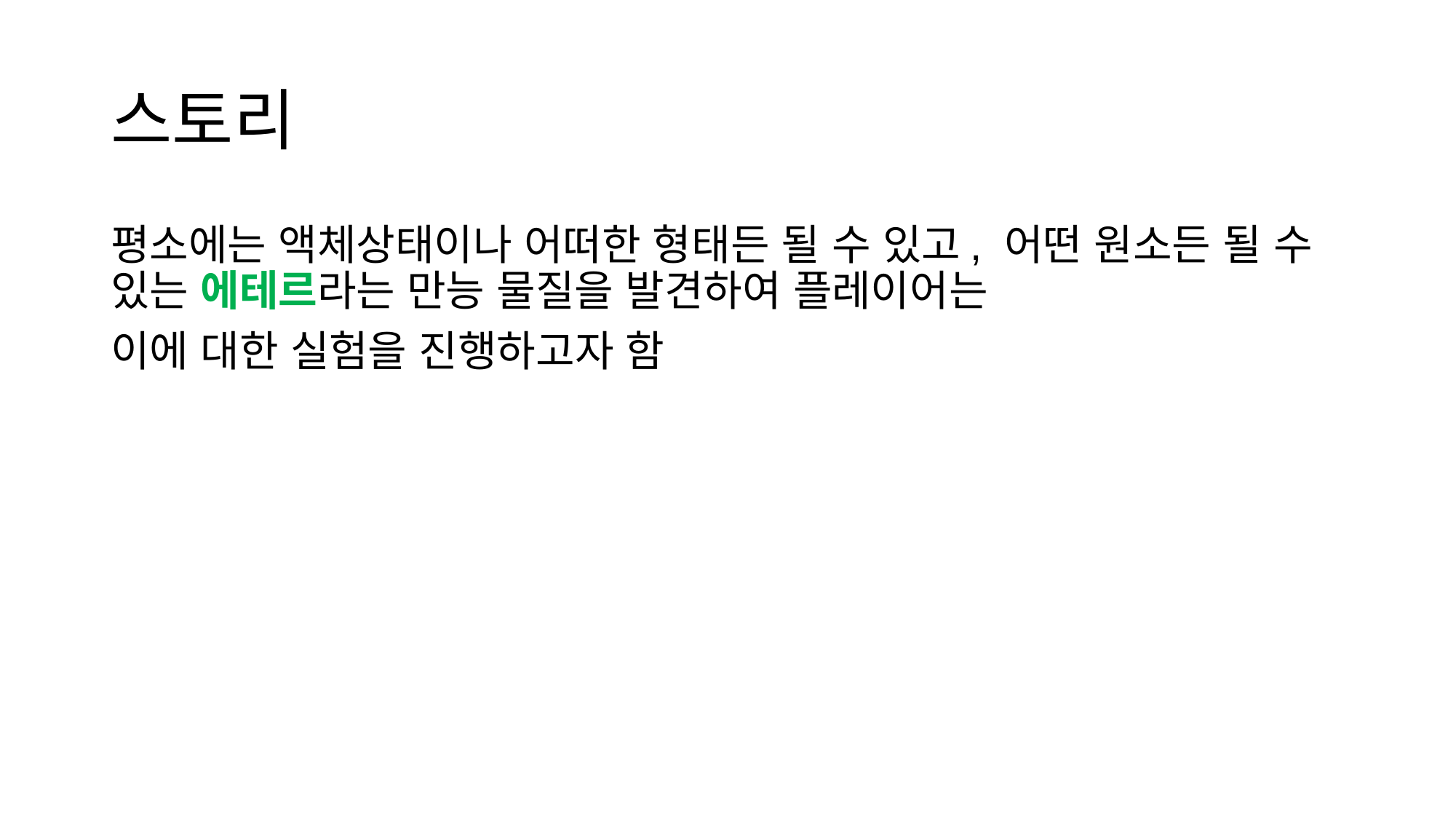

# 스토리
평소에는 액체상태이나 어떠한 형태든 될 수 있고, 어떤 원소든 될 수 있는 에테르라는 만능 물질을 발견하여 플레이어는
이에 대한 실험을 진행하고자 함